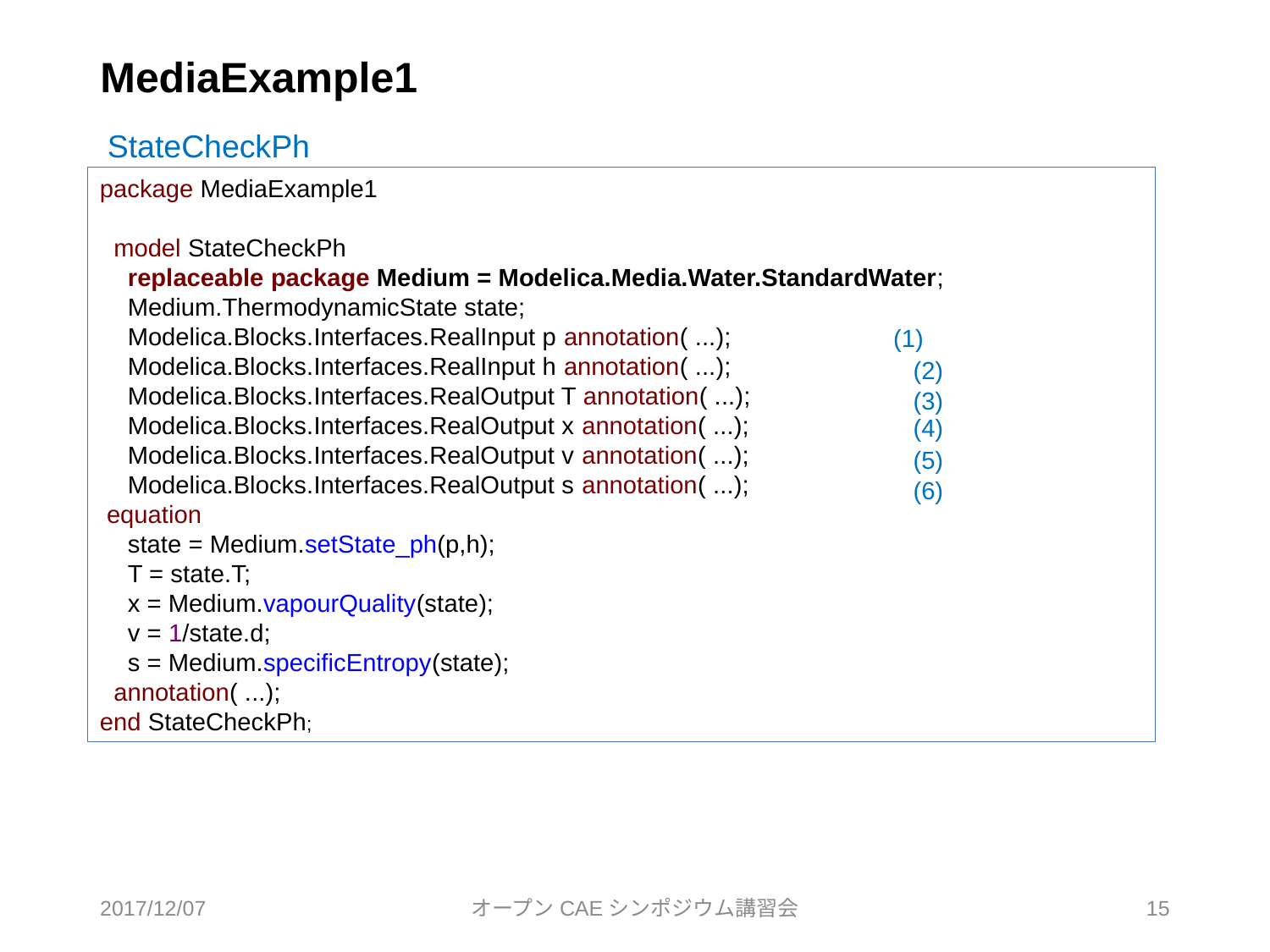

# MediaExample1
StateCheckPh
package MediaExample1

  model StateCheckPh
    replaceable package Medium = Modelica.Media.Water.StandardWater;
    Medium.ThermodynamicState state;
    Modelica.Blocks.Interfaces.RealInput p annotation( ...);
    Modelica.Blocks.Interfaces.RealInput h annotation( ...);
    Modelica.Blocks.Interfaces.RealOutput T annotation( ...);
    Modelica.Blocks.Interfaces.RealOutput x annotation( ...);
    Modelica.Blocks.Interfaces.RealOutput v annotation( ...);
    Modelica.Blocks.Interfaces.RealOutput s annotation( ...);
 equation
    state = Medium.setState_ph(p,h);
    T = state.T;
    x = Medium.vapourQuality(state);
    v = 1/state.d;
    s = Medium.specificEntropy(state);
  annotation( ...);
end StateCheckPh;
(1)
(2)
(3)
(4)
(5)
(6)
2017/12/07
オープンCAEシンポジウム講習会
15